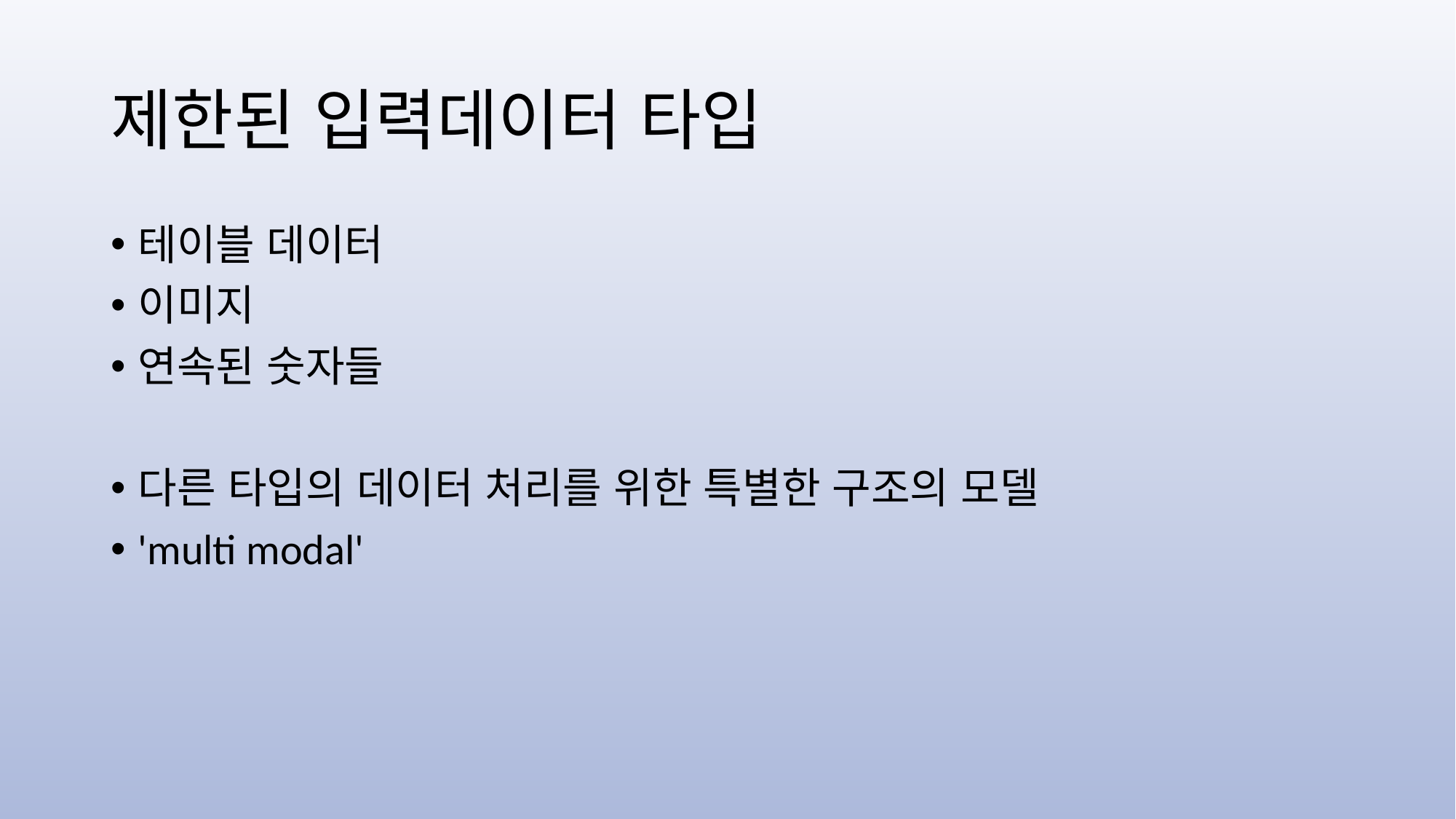

# 제한된 입력데이터 타입
테이블 데이터
이미지
연속된 숫자들

다른 타입의 데이터 처리를 위한 특별한 구조의 모델
'multi modal'